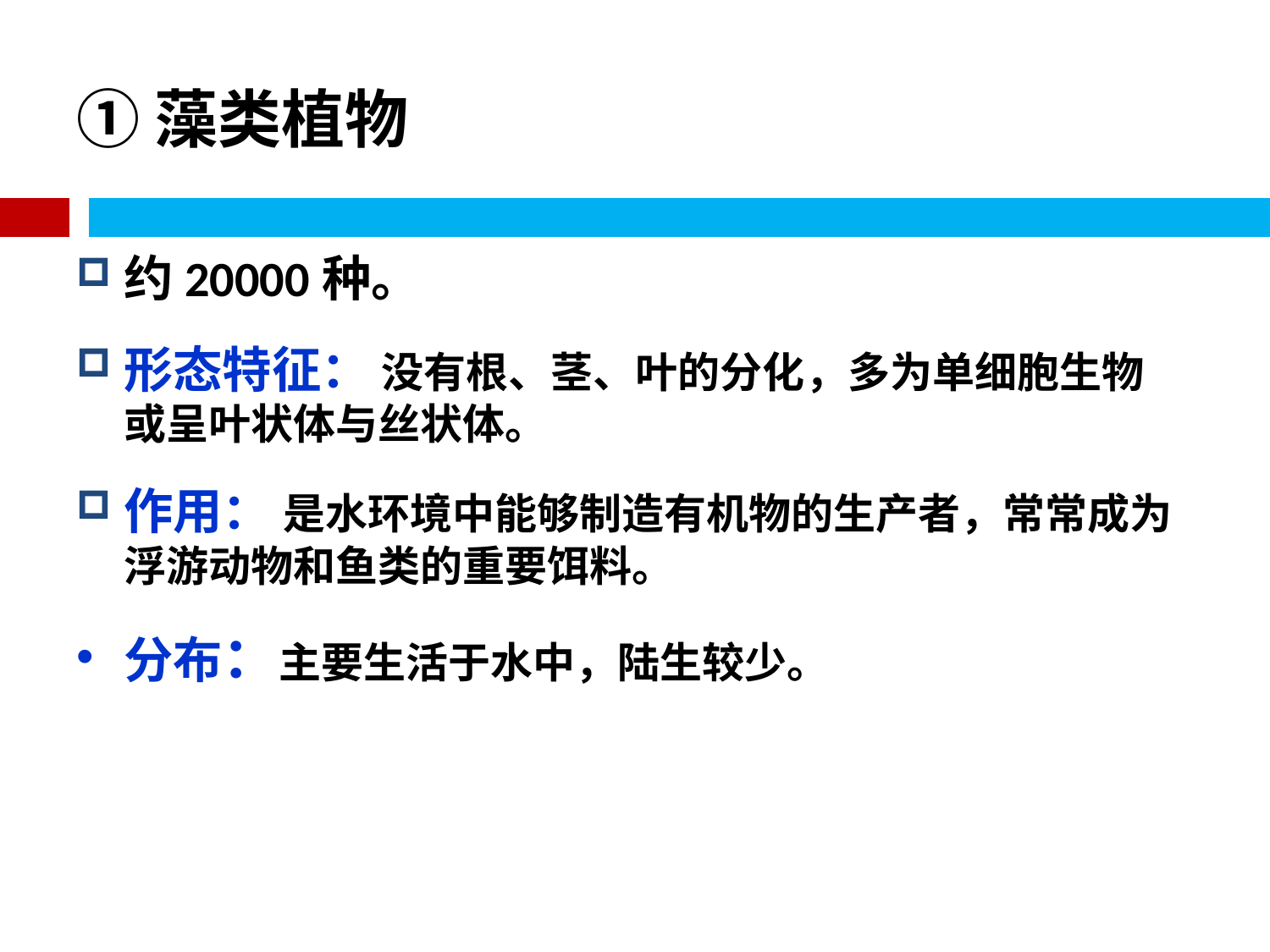

# ①藻类植物
约20000种。
形态特征： 没有根、茎、叶的分化，多为单细胞生物或呈叶状体与丝状体。
作用： 是水环境中能够制造有机物的生产者，常常成为浮游动物和鱼类的重要饵料。
分布：主要生活于水中，陆生较少。